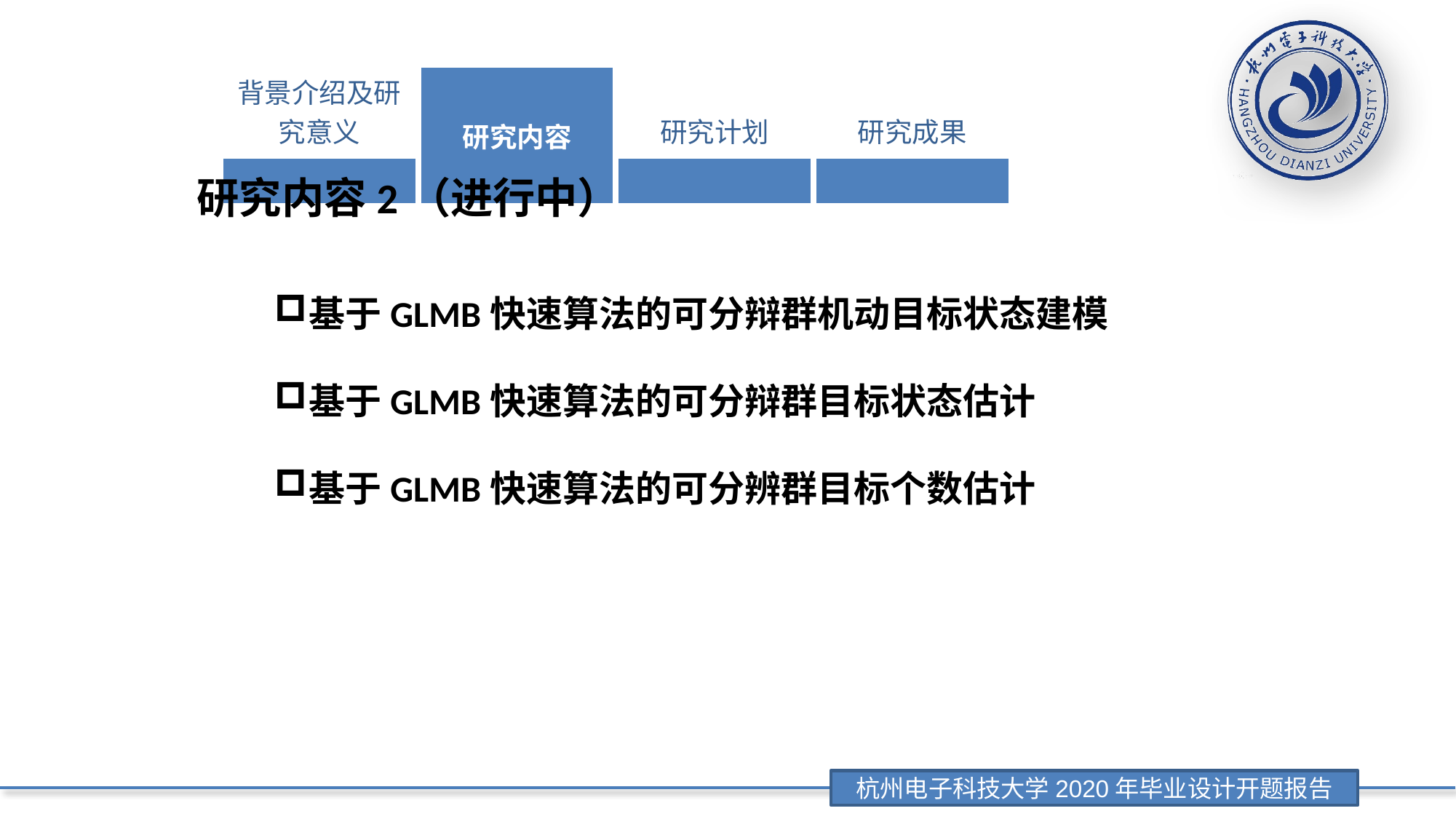

| 背景介绍及研究意义 | 研究内容 | 研究计划 | 研究成果 |
| --- | --- | --- | --- |
|  |  |  |  |
研究内容2（进行中）

基于GLMB快速算法的可分辩群机动目标状态建模

基于GLMB快速算法的可分辩群目标状态估计

基于GLMB快速算法的可分辨群目标个数估计